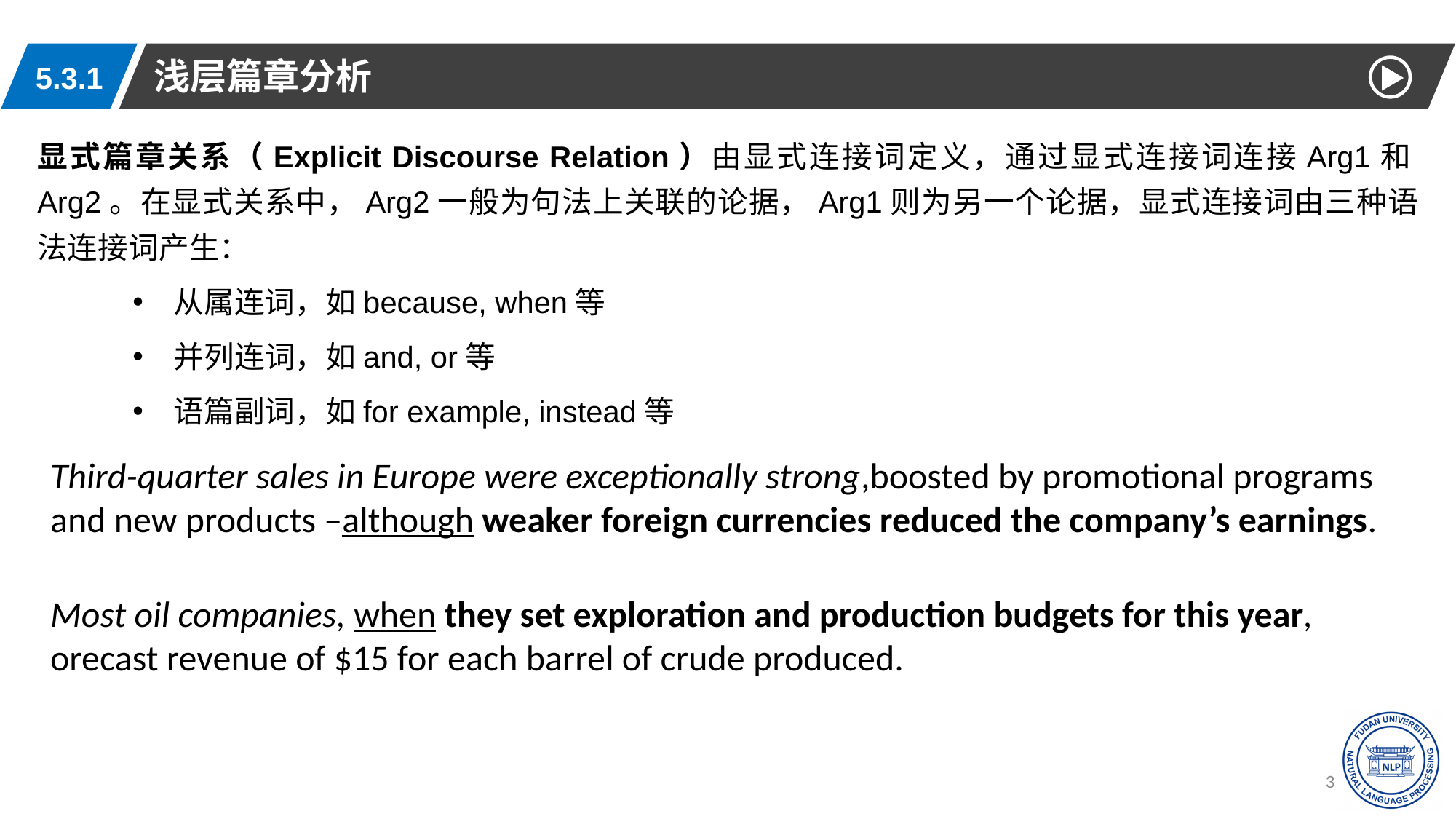

浅层篇章分析
5.3.1

显式篇章关系（Explicit Discourse Relation）由显式连接词定义，通过显式连接词连接Arg1和Arg2。在显式关系中，Arg2一般为句法上关联的论据，Arg1则为另一个论据，显式连接词由三种语法连接词产生：
从属连词，如because, when等
并列连词，如and, or等
语篇副词，如for example, instead等
Third-quarter sales in Europe were exceptionally strong,boosted by promotional programs and new products –although weaker foreign currencies reduced the company’s earnings.
Most oil companies, when they set exploration and production budgets for this year, orecast revenue of $15 for each barrel of crude produced.
37